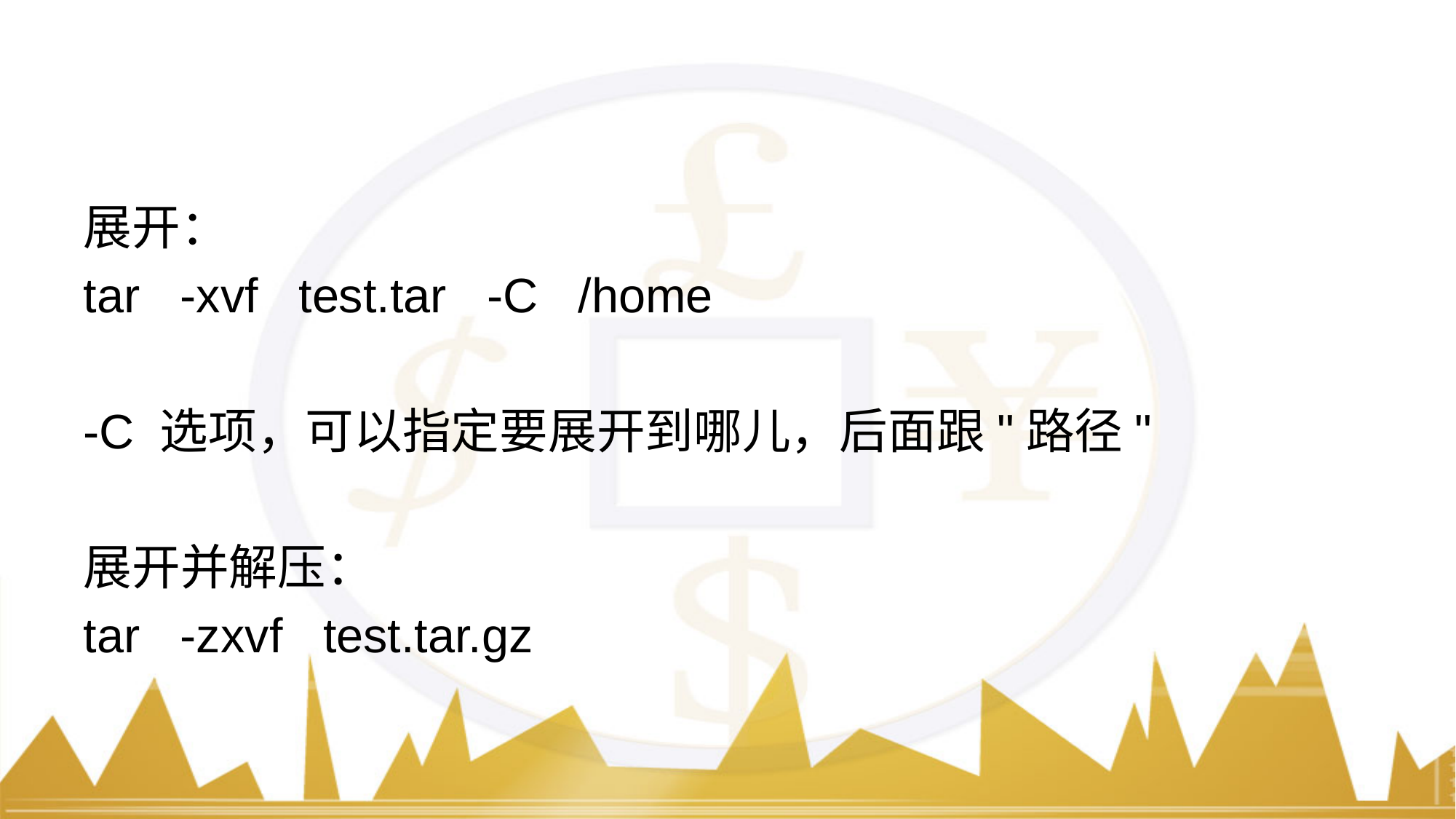

#
展开：
tar   -xvf   test.tar   -C   /home

-C 选项，可以指定要展开到哪儿，后面跟"路径"

展开并解压：
tar   -zxvf   test.tar.gz